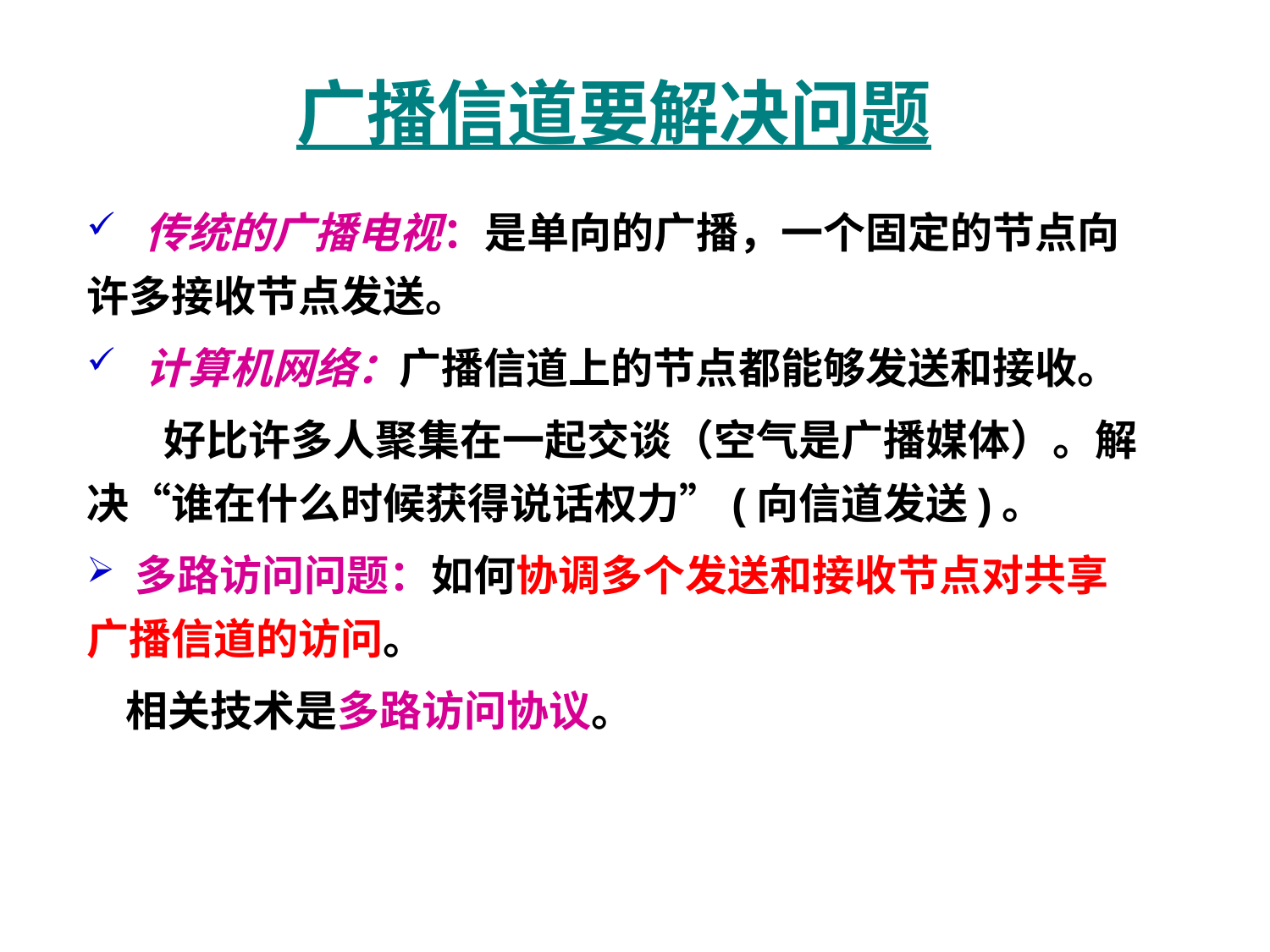

# 广播信道要解决问题
  传统的广播电视：是单向的广播，一个固定的节点向许多接收节点发送。
  计算机网络：广播信道上的节点都能够发送和接收。
       好比许多人聚集在一起交谈（空气是广播媒体）。解决“谁在什么时候获得说话权力”(向信道发送)。
 多路访问问题：如何协调多个发送和接收节点对共享广播信道的访问。
   相关技术是多路访问协议。

40